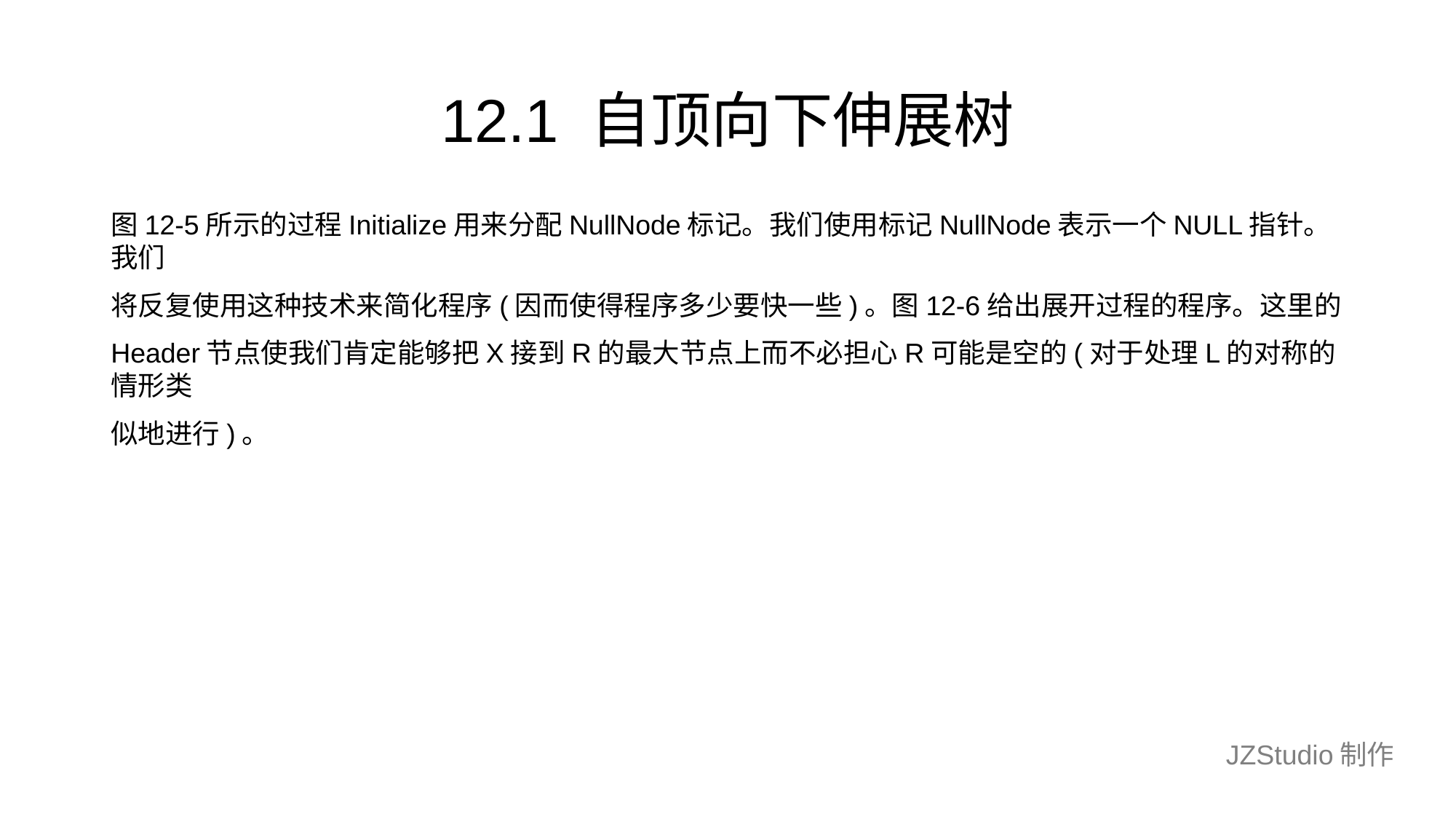

# 12.1 自顶向下伸展树
图12-5所示的过程Initialize用来分配NullNode标记。我们使用标记NullNode表示一个NULL指针。我们
将反复使用这种技术来简化程序(因而使得程序多少要快一些)。图12-6给出展开过程的程序。这里的
Header节点使我们肯定能够把X接到R的最大节点上而不必担心R可能是空的(对于处理L的对称的情形类
似地进行)。